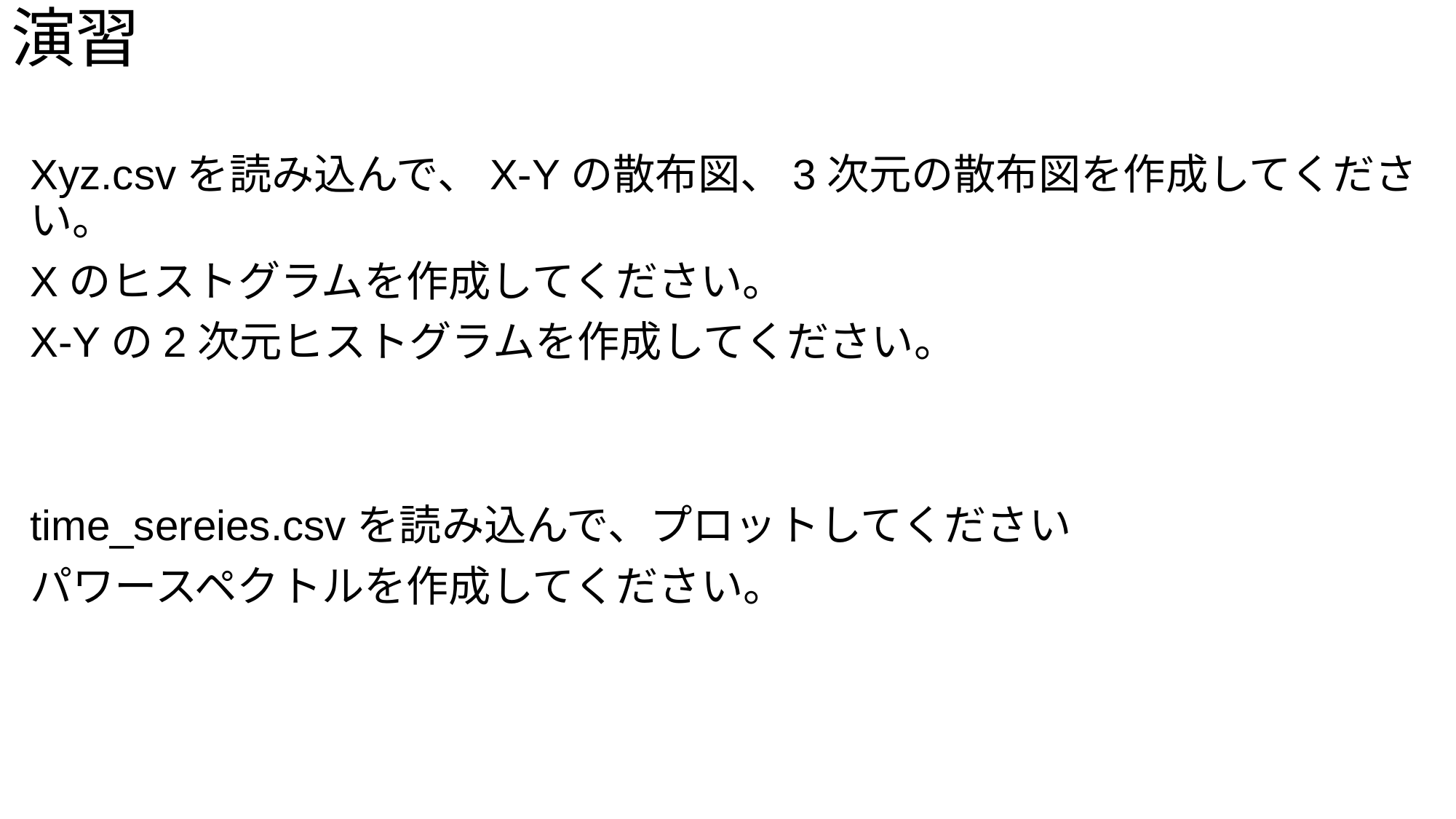

# 演習

Xyz.csvを読み込んで、X-Yの散布図、3次元の散布図を作成してください。
Xのヒストグラムを作成してください。
X-Yの2次元ヒストグラムを作成してください。

time_sereies.csvを読み込んで、プロットしてください
パワースペクトルを作成してください。